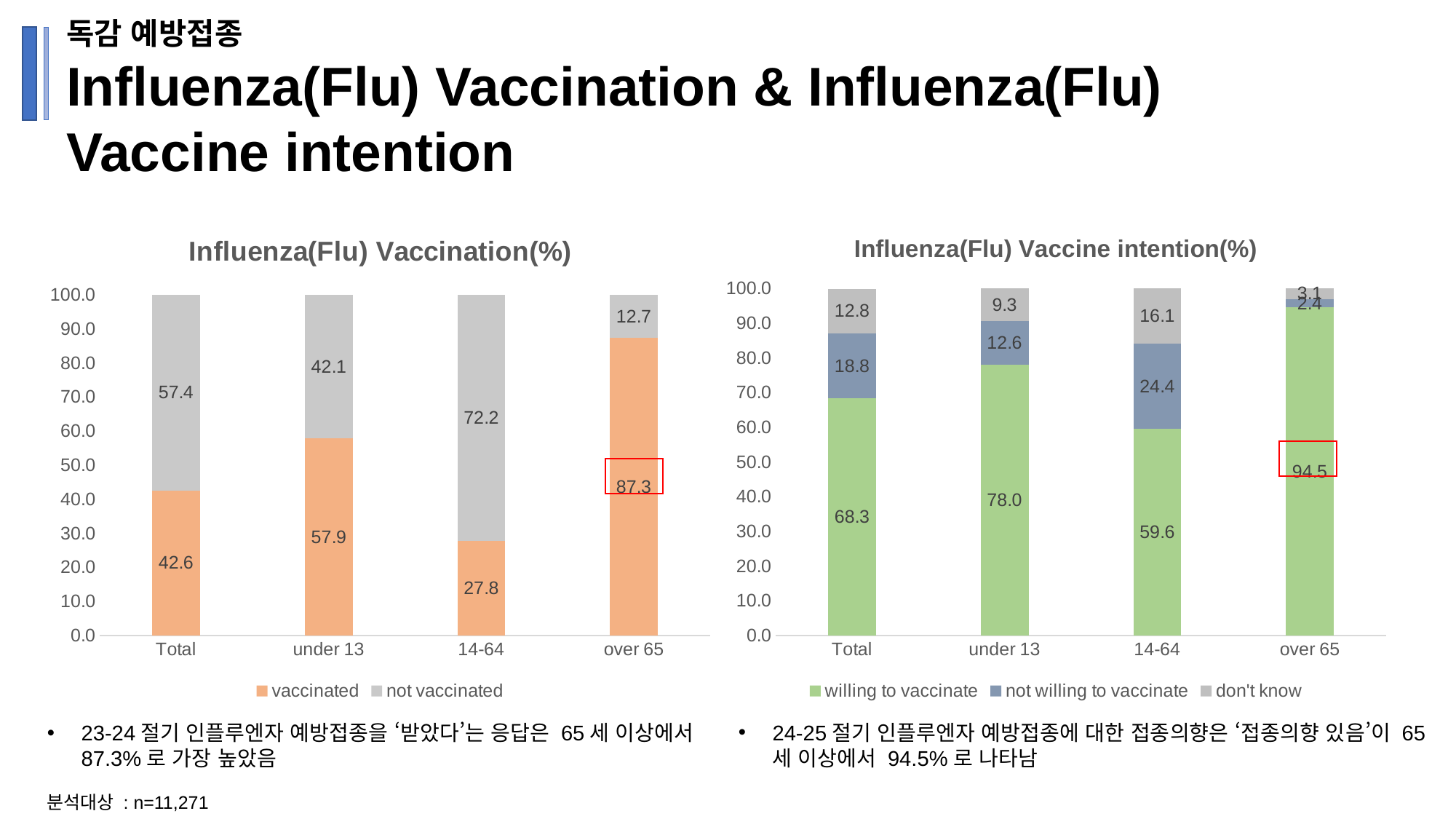

독감 예방접종
Influenza(Flu) Vaccination & Influenza(Flu) Vaccine intention

### Chart: Influenza(Flu) Vaccination(%)

| Category | vaccinated | not vaccinated |
|---|---|---|
| Total | 42.6 | 57.4 |
| under 13 | 57.9 | 42.1 |
| 14-64 | 27.8 | 72.2 |
| over 65 | 87.3 | 12.7 |

### Chart: Influenza(Flu) Vaccine intention(%)

| Category | willing to vaccinate | not willing to vaccinate | don't know |
|---|---|---|---|
| Total | 68.3 | 18.8 | 12.8 |
| under 13 | 78.0 | 12.6 | 9.33 |
| 14-64 | 59.6 | 24.4 | 16.1 |
| over 65 | 94.5 | 2.43 | 3.08 |

24-25절기 인플루엔자 예방접종에 대한 접종의향은 ‘접종의향 있음’이 65세 이상에서 94.5%로 나타남
23-24절기 인플루엔자 예방접종을 ‘받았다’는 응답은 65세 이상에서 87.3%로 가장 높았음
분석대상 : n=11,271